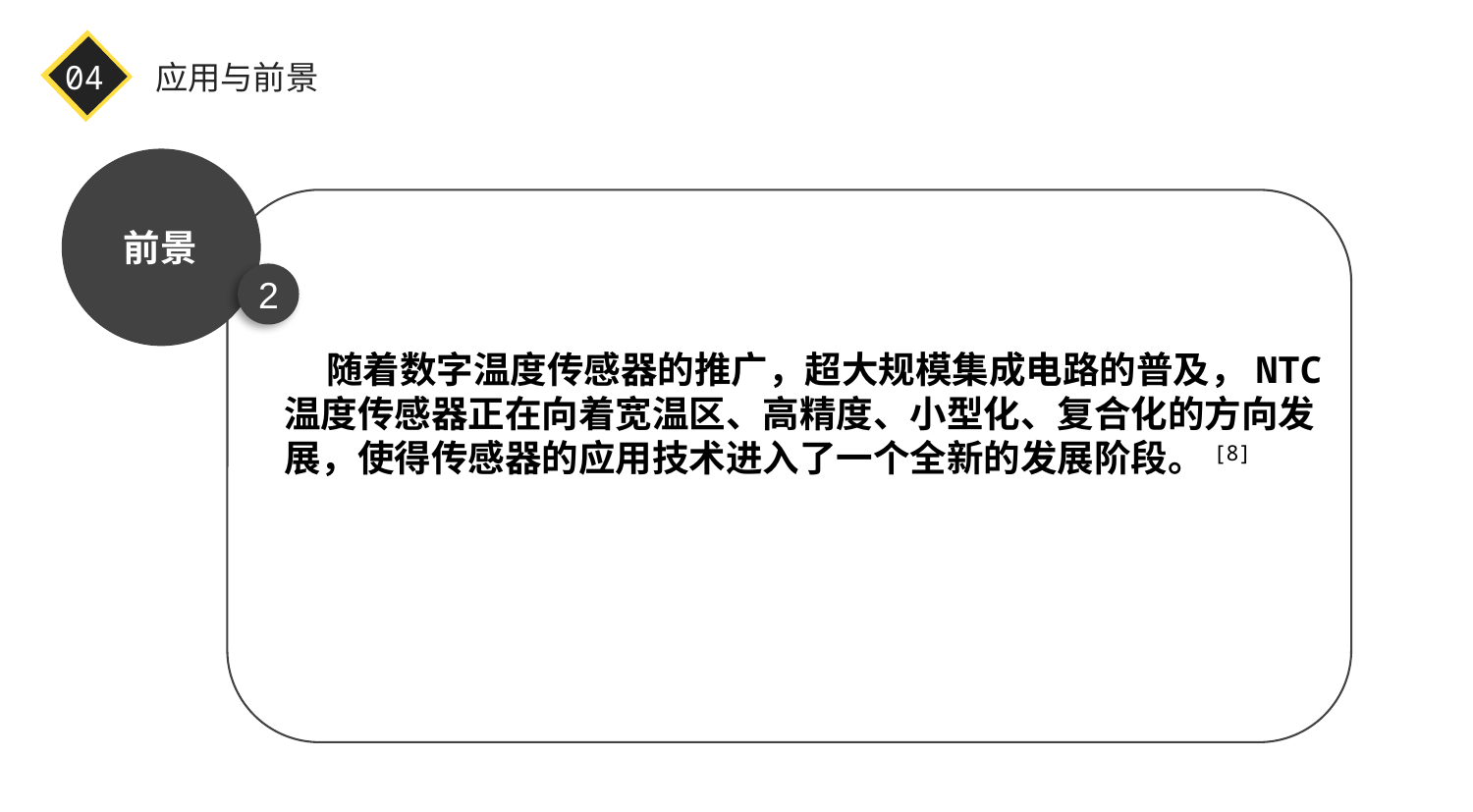

04
应用与前景

前景
2
    随着数字温度传感器的推广，超大规模集成电路的普及，NTC 温度传感器正在向着宽温区、高精度、小型化、复合化的方向发展，使得传感器的应用技术进入了一个全新的发展阶段。[8]